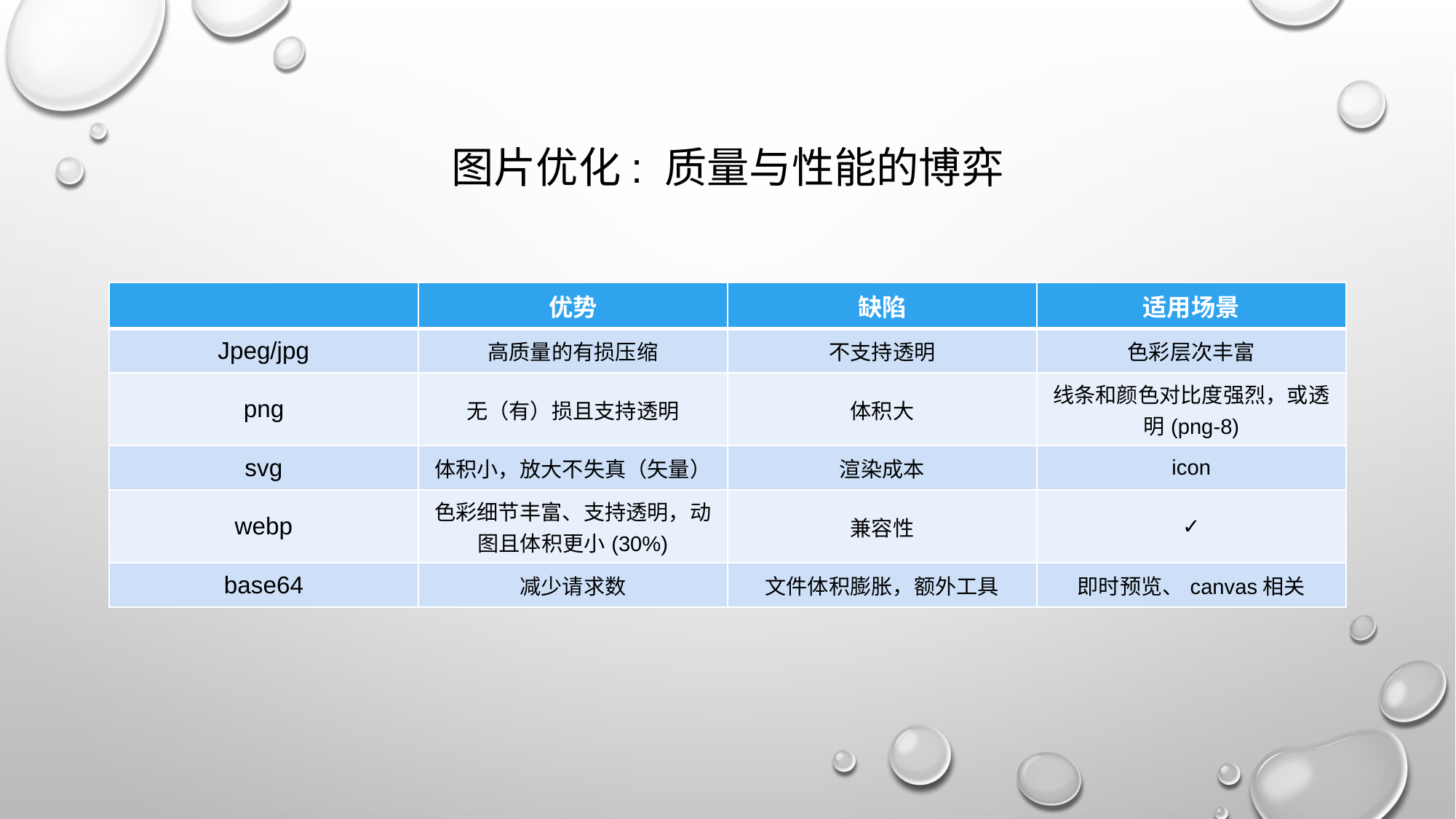

# 图片优化: 质量与性能的博弈
|  | 优势 | 缺陷 | 适用场景 |
| --- | --- | --- | --- |
| Jpeg/jpg | 高质量的有损压缩 | 不支持透明 | 色彩层次丰富 |
| png | 无（有）损且支持透明 | 体积大 | 线条和颜色对比度强烈，或透明(png-8) |
| svg | 体积小，放大不失真（矢量） | 渲染成本 | icon |
| webp | 色彩细节丰富、支持透明，动图且体积更小(30%) | 兼容性 | ✓ |
| base64 | 减少请求数 | 文件体积膨胀，额外工具 | 即时预览、canvas相关 |